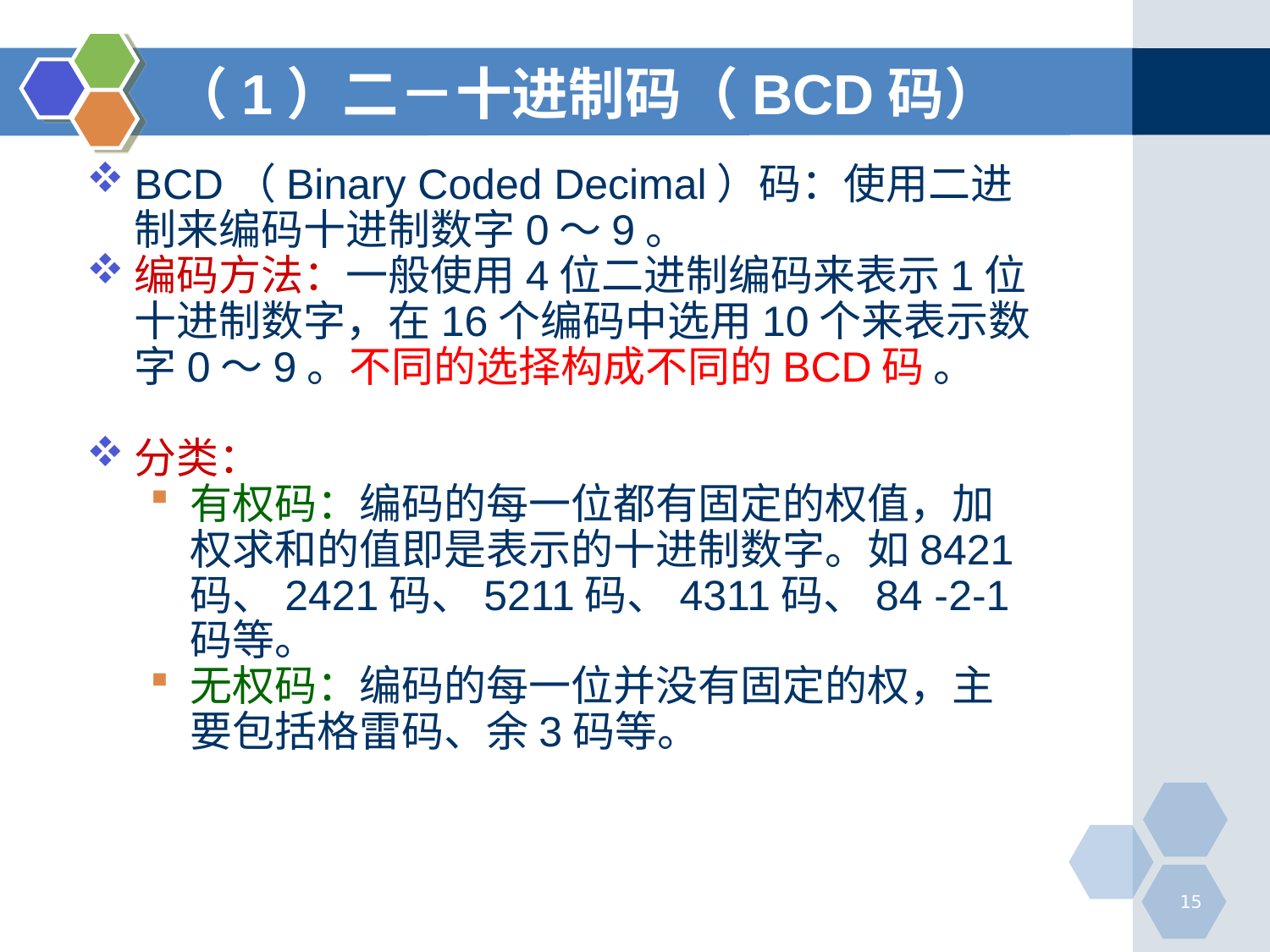

# （1）二－十进制码（BCD码）
BCD（Binary Coded Decimal）码：使用二进制来编码十进制数字0～9。
编码方法：一般使用4位二进制编码来表示1位十进制数字，在16个编码中选用10个来表示数字0～9。不同的选择构成不同的BCD码 。

分类：
有权码：编码的每一位都有固定的权值，加权求和的值即是表示的十进制数字。如8421码、2421码、5211码、4311码、84 -2-1码等。
无权码：编码的每一位并没有固定的权，主要包括格雷码、余3码等。
15